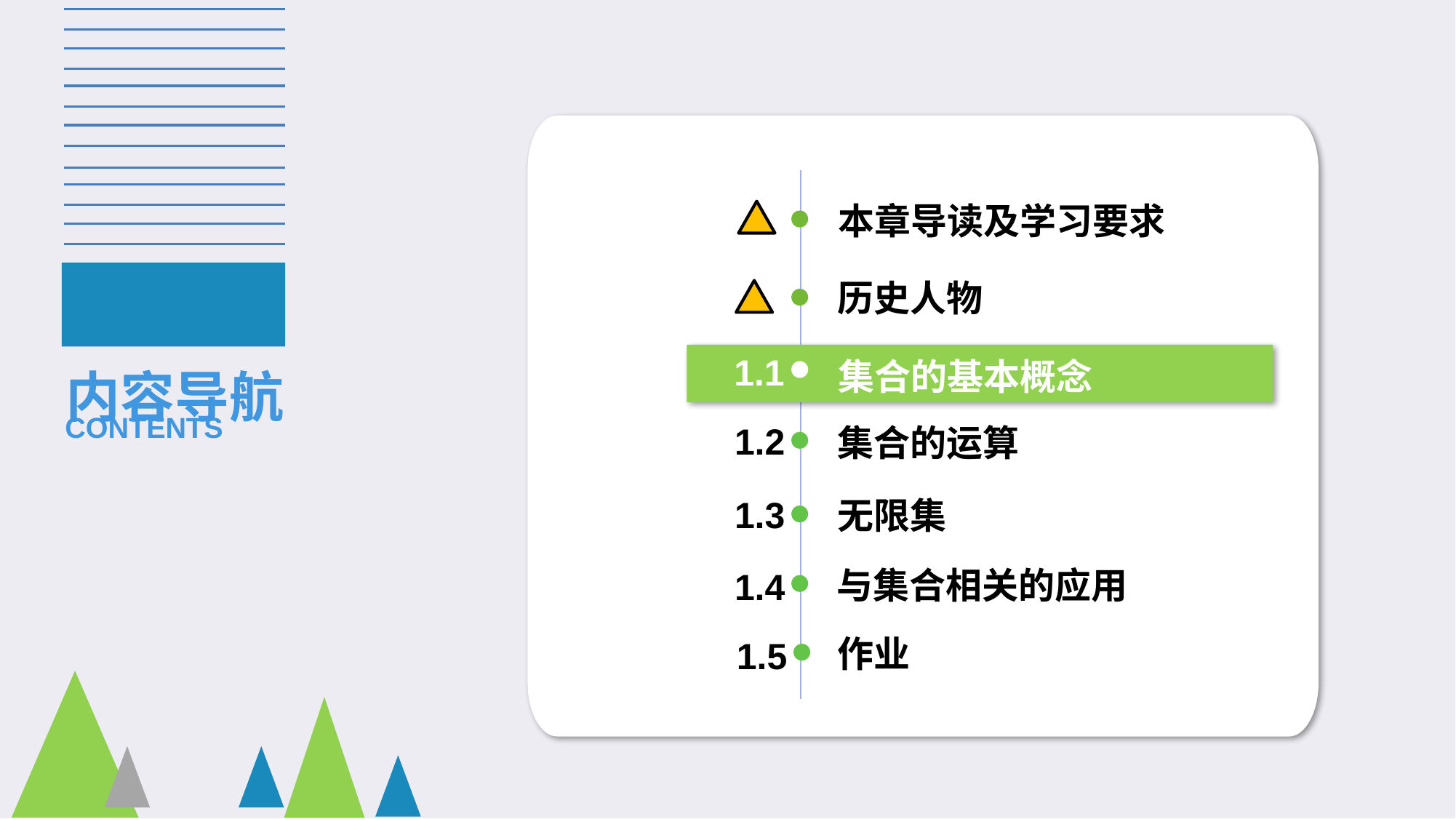

本章导读及学习要求
   1

历史人物

内容导航

 1.1

集合的基本概念
CONTENTS
 1.2
集合的运算

 1.3
无限集

与集合相关的应用
 1.4

作业
 1.5